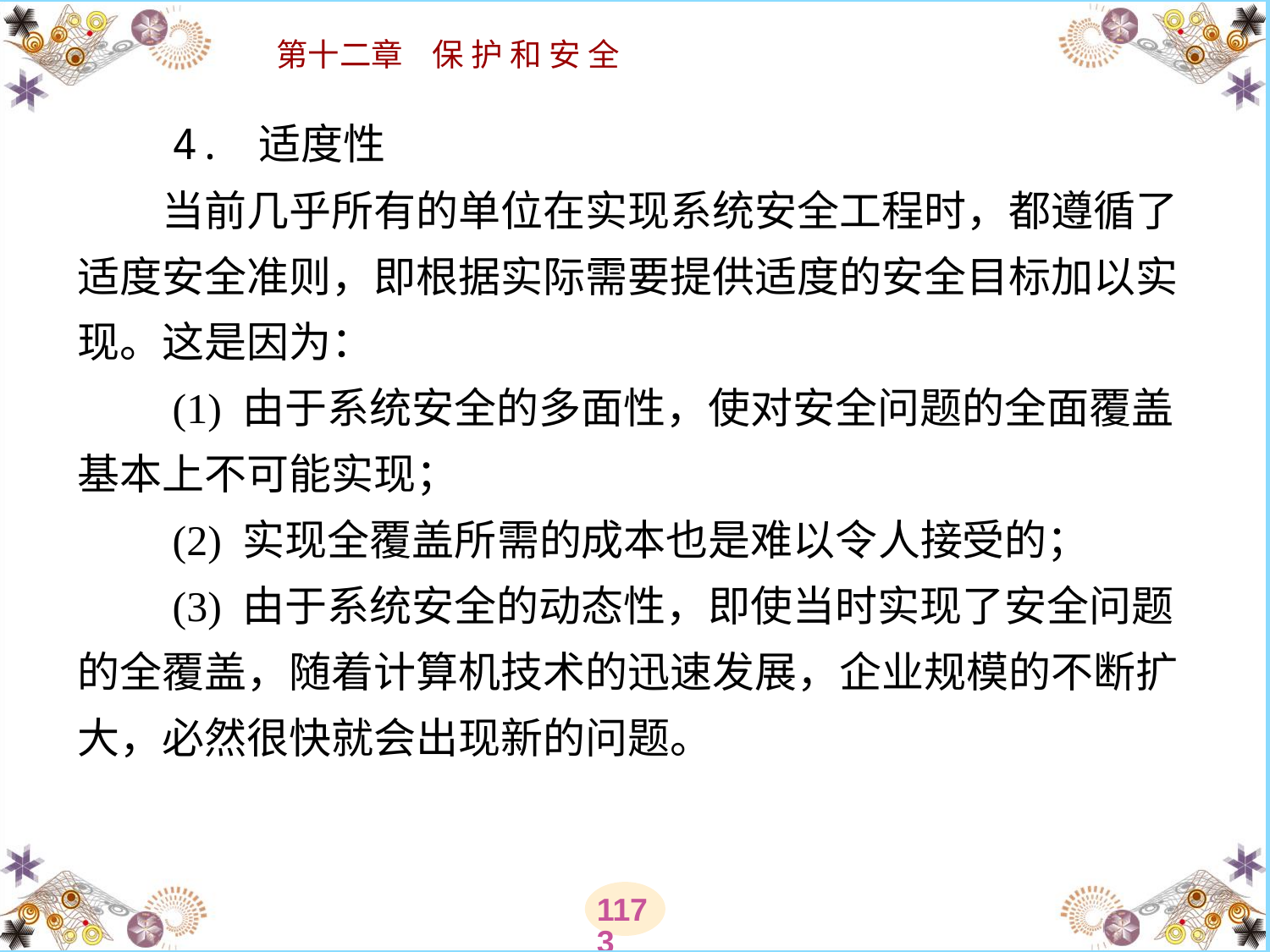

# 4. 适度性 　　当前几乎所有的单位在实现系统安全工程时，都遵循了适度安全准则，即根据实际需要提供适度的安全目标加以实现。这是因为： 　　(1) 由于系统安全的多面性，使对安全问题的全面覆盖基本上不可能实现； 　　(2) 实现全覆盖所需的成本也是难以令人接受的； 　　(3) 由于系统安全的动态性，即使当时实现了安全问题的全覆盖，随着计算机技术的迅速发展，企业规模的不断扩大，必然很快就会出现新的问题。